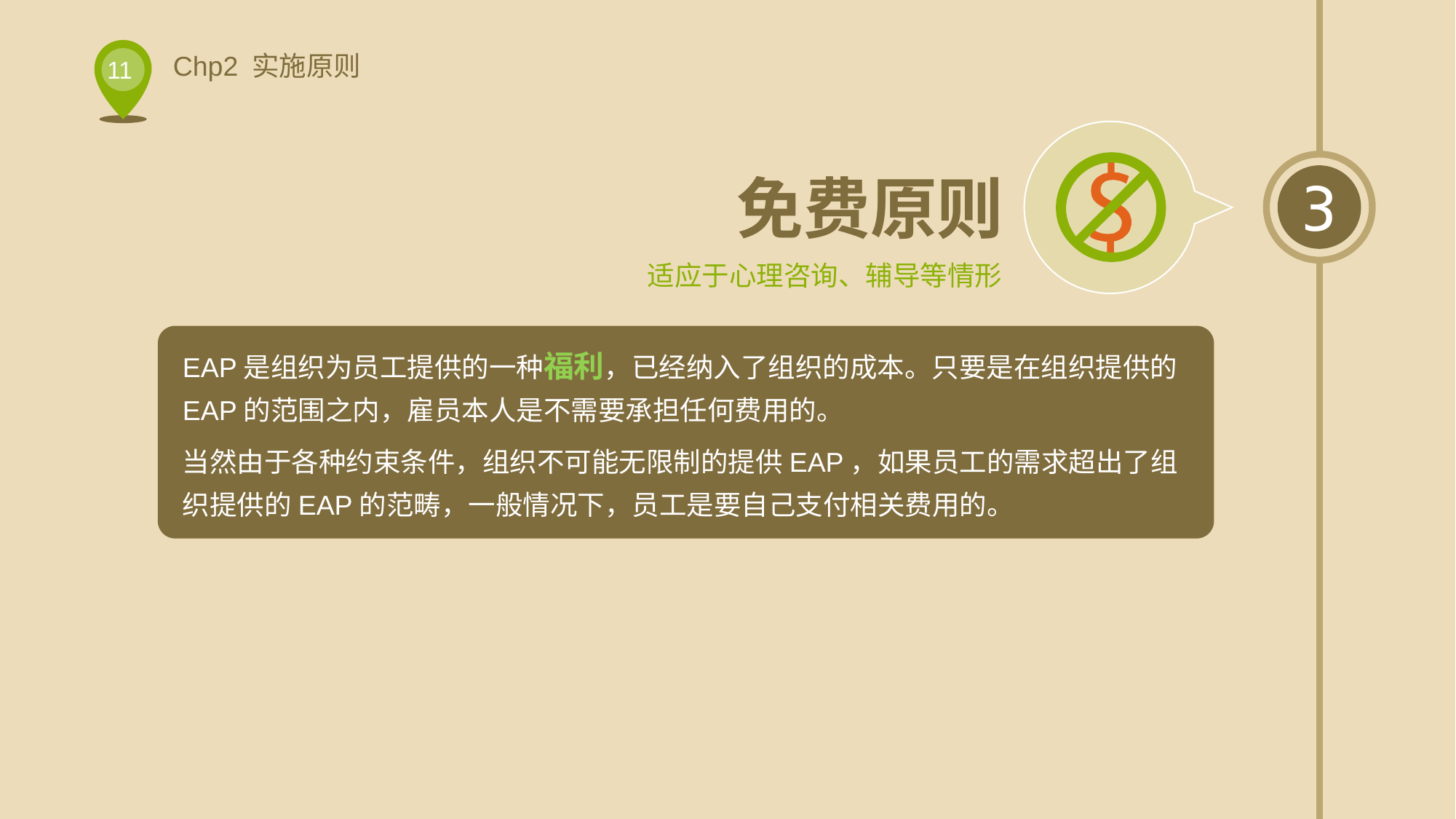

免费原则
3
适应于心理咨询、辅导等情形

EAP是组织为员工提供的一种福利，已经纳入了组织的成本。只要是在组织提供的EAP的范围之内，雇员本人是不需要承担任何费用的。
当然由于各种约束条件，组织不可能无限制的提供EAP，如果员工的需求超出了组织提供的EAP的范畴，一般情况下，员工是要自己支付相关费用的。